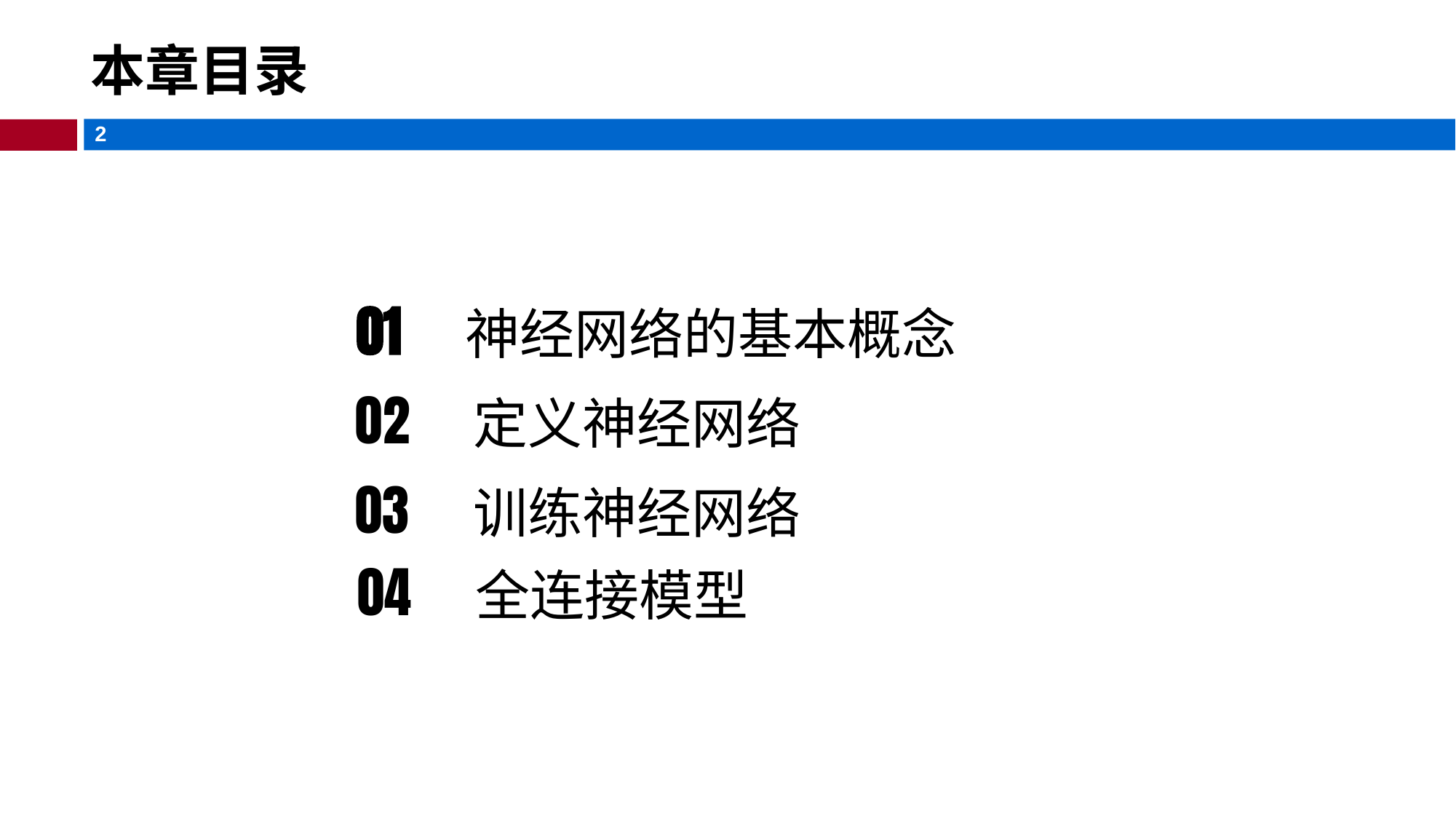

# 本章目录
01    神经网络的基本概念
02    定义神经网络
03    训练神经网络
04    全连接模型